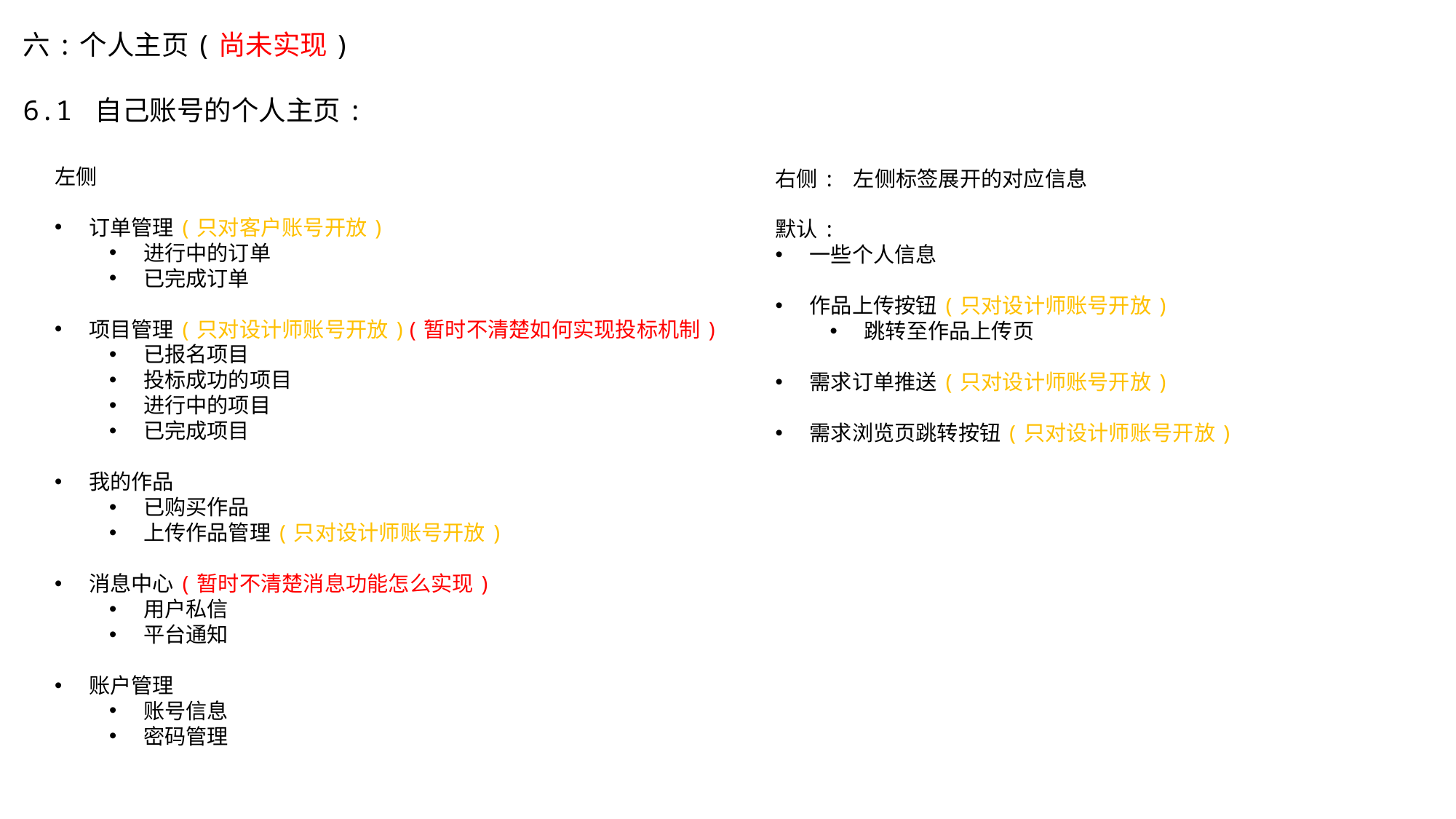

六:个人主页(尚未实现)

6.1 自己账号的个人主页:
左侧

订单管理(只对客户账号开放)
进行中的订单
已完成订单

项目管理(只对设计师账号开放)(暂时不清楚如何实现投标机制)
已报名项目
投标成功的项目
进行中的项目
已完成项目

我的作品
已购买作品
上传作品管理(只对设计师账号开放)

消息中心(暂时不清楚消息功能怎么实现)
用户私信
平台通知

账户管理
账号信息
密码管理
右侧: 左侧标签展开的对应信息

默认:
一些个人信息

作品上传按钮(只对设计师账号开放)
跳转至作品上传页

需求订单推送(只对设计师账号开放)

需求浏览页跳转按钮(只对设计师账号开放)